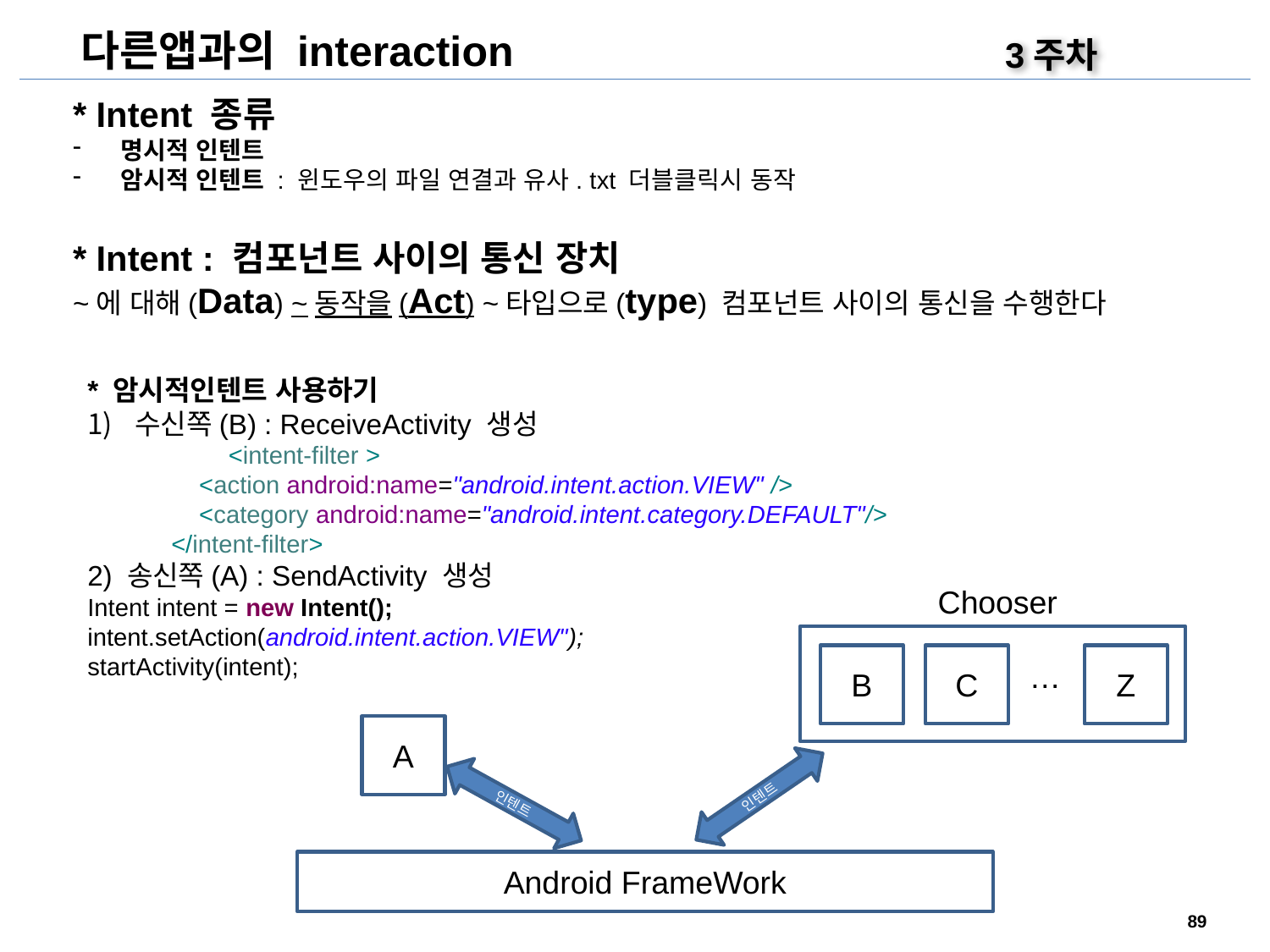

다른앱과의 interaction
3주차
* Intent 종류
명시적 인텐트
암시적 인텐트 : 윈도우의 파일 연결과 유사. txt 더블클릭시 동작

* Intent : 컴포넌트 사이의 통신 장치
~에 대해(Data) ~동작을(Act) ~타입으로(type) 컴포넌트 사이의 통신을 수행한다
* 암시적인텐트 사용하기
수신쪽(B) : ReceiveActivity 생성
	  <intent-filter >
                <action android:name="android.intent.action.VIEW" />
                <category android:name="android.intent.category.DEFAULT"/>
            </intent-filter>
2) 송신쪽(A) : SendActivity 생성
Intent intent = new Intent();
intent.setAction(android.intent.action.VIEW");
startActivity(intent);
Chooser

B
C
Z
…
A
인텐트
인텐트
Android FrameWork